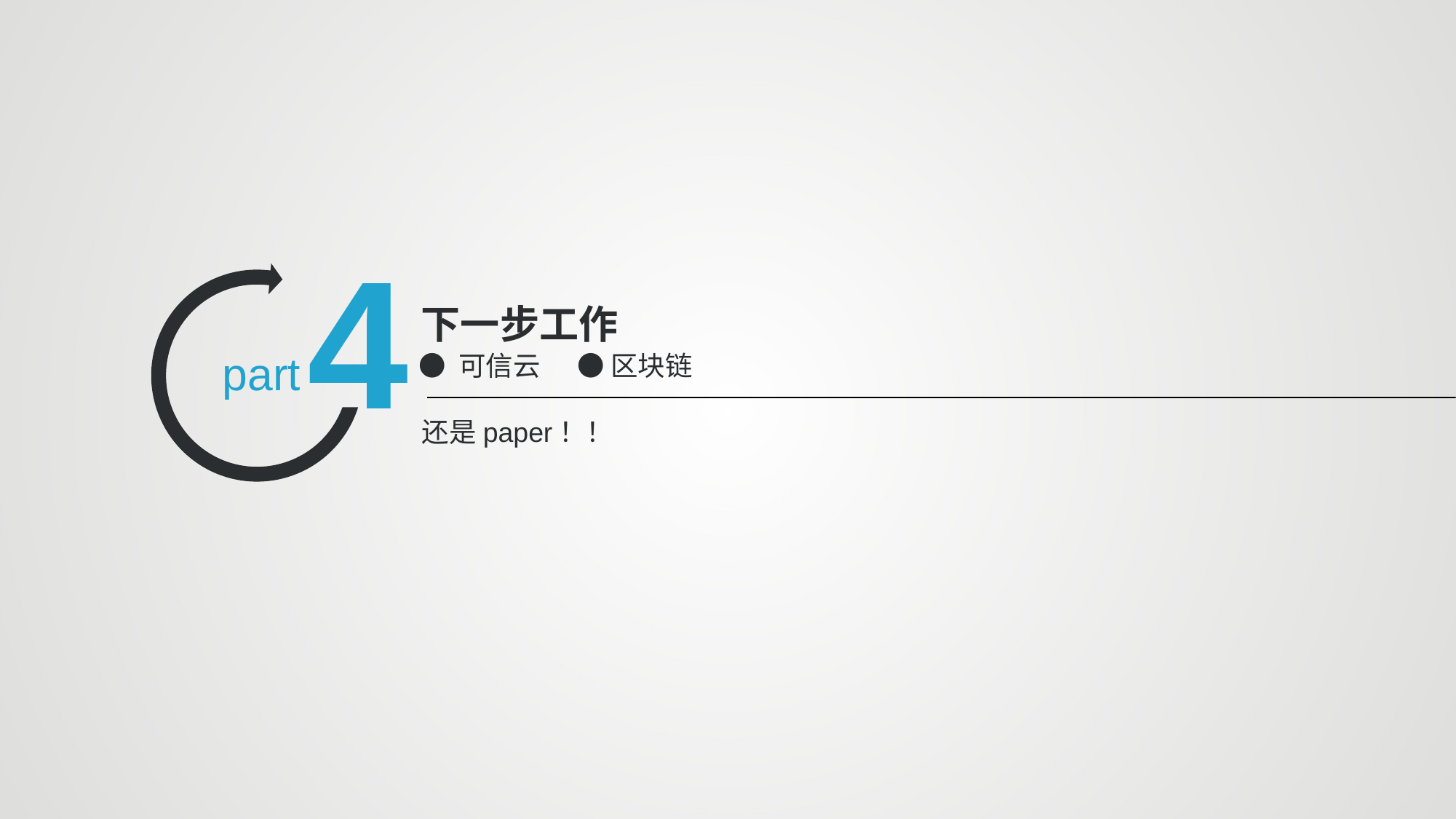

4

下一步工作
● 可信云      ● 区块链
还是paper！！
part